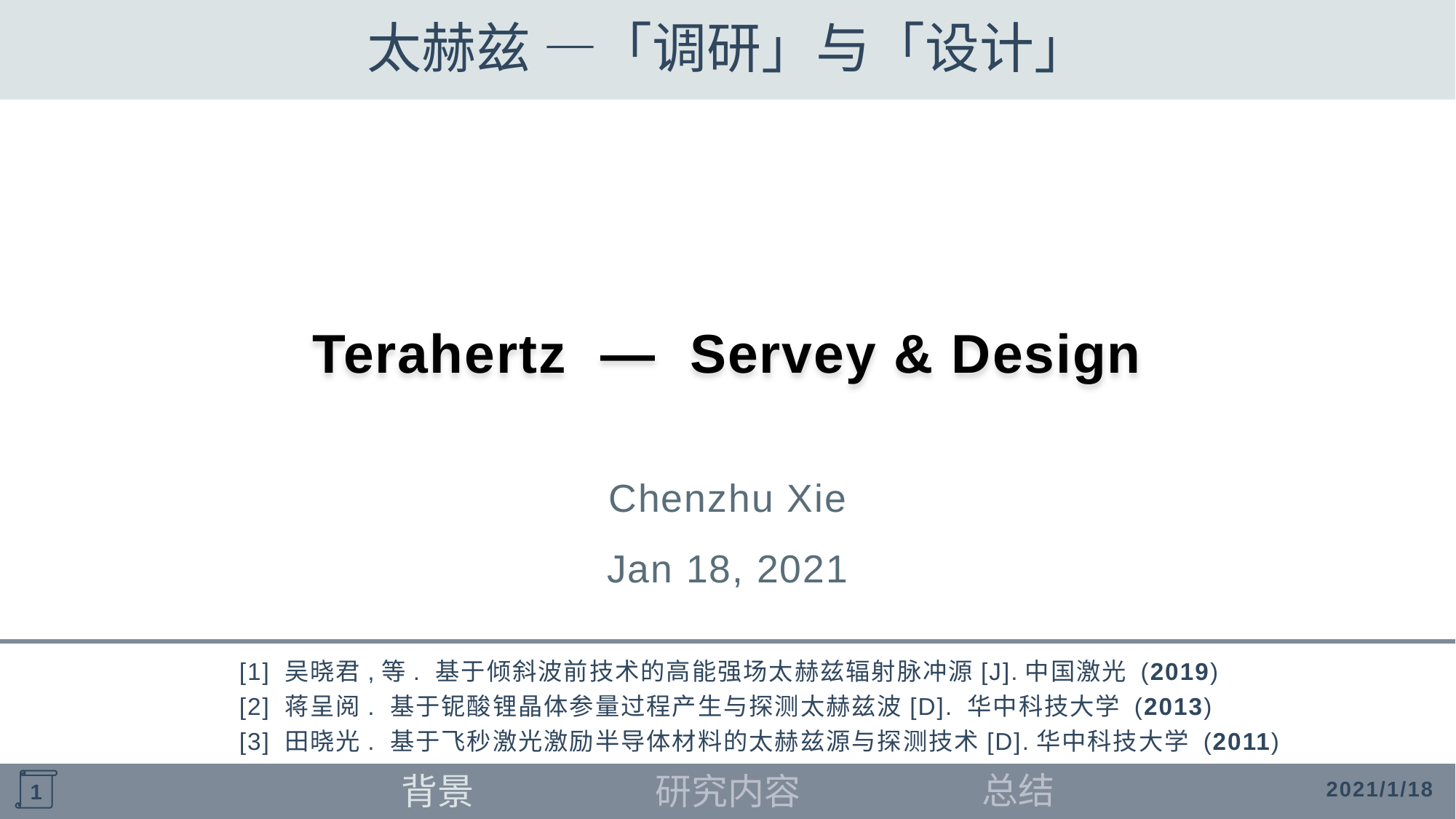

太赫兹 —「调研」与「设计」
Terahertz  —  Servey & Design
Chenzhu Xie
Jan 18, 2021
		[1] 吴晓君,等. 基于倾斜波前技术的高能强场太赫兹辐射脉冲源[J].中国激光 (2019)
		[2] 蒋呈阅. 基于铌酸锂晶体参量过程产生与探测太赫兹波[D]. 华中科技大学 (2013)
		[3] 田晓光. 基于飞秒激光激励半导体材料的太赫兹源与探测技术[D].华中科技大学 (2011)
总结
背景
研究内容
2021/1/18
1